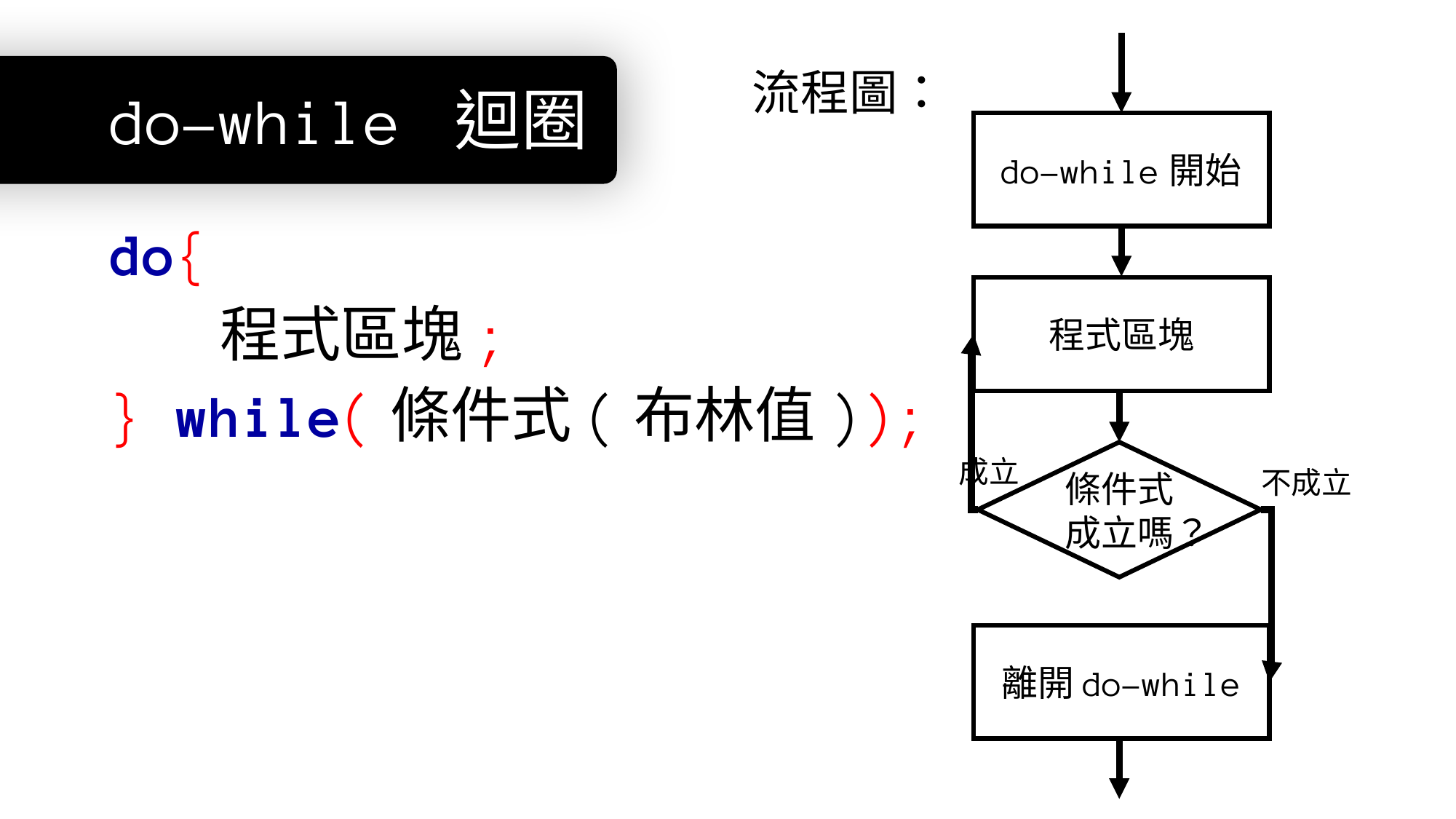

# do-while 迴圈

流程圖：
do-while開始
do{
	程式區塊;
} while(條件式(布林值));

程式區塊
條件式成立嗎？
成立
不成立
離開do-while